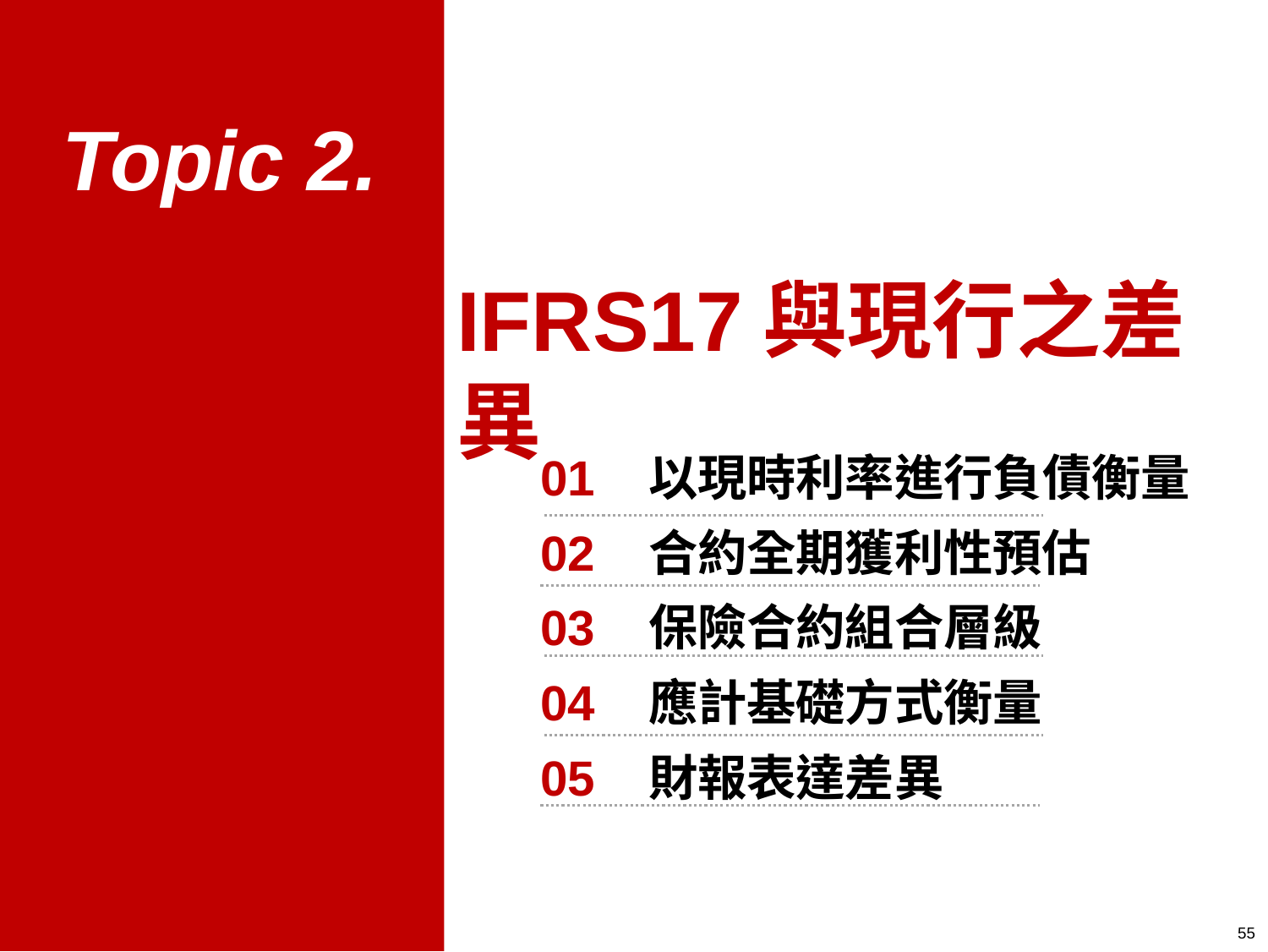

Topic 2.
IFRS17與現行之差異
01   以現時利率進行負債衡量
02   合約全期獲利性預估
03   保險合約組合層級
04   應計基礎方式衡量
05   財報表達差異